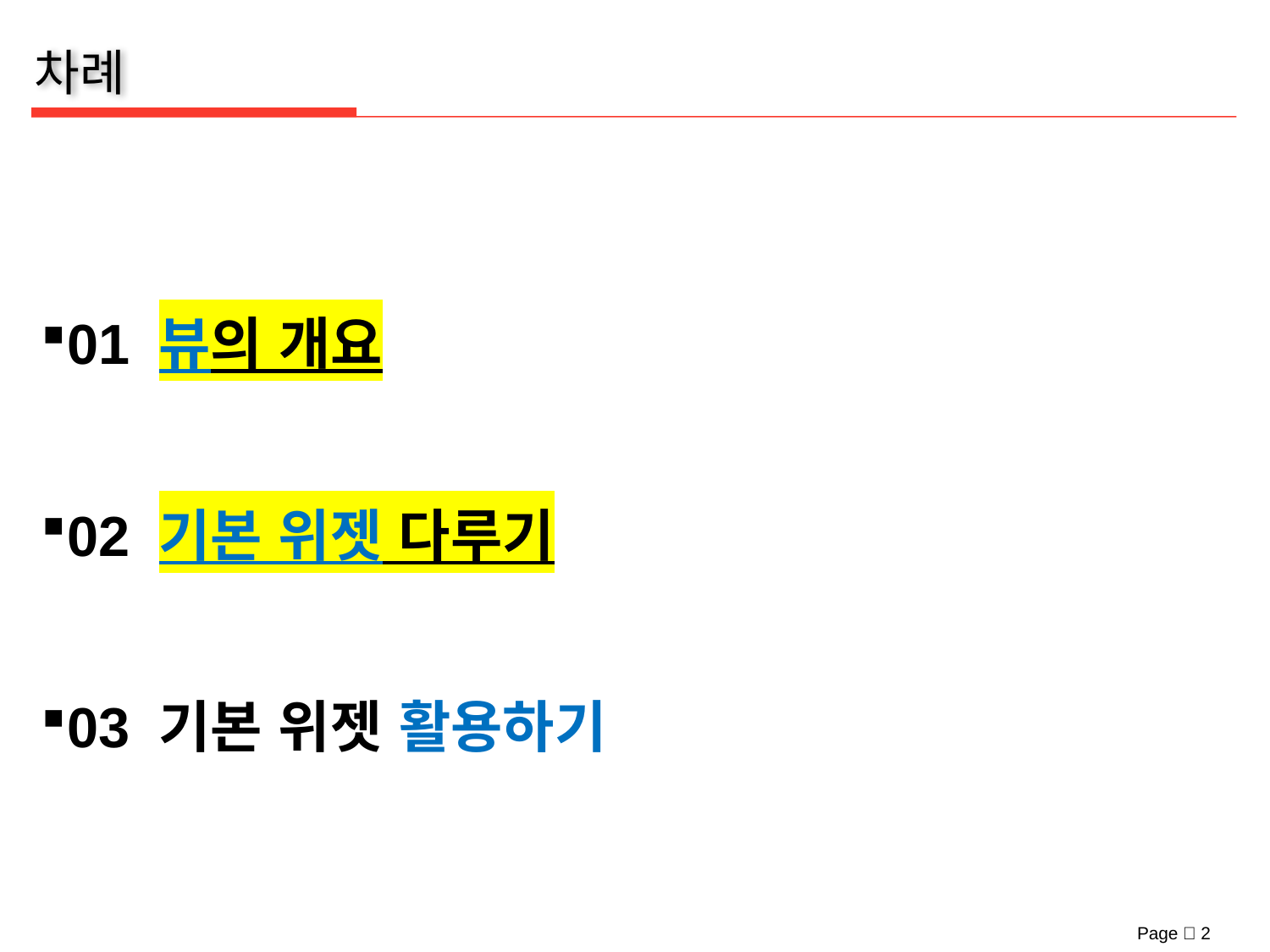

01 뷰의 개요
02 기본 위젯 다루기
03 기본 위젯 활용하기